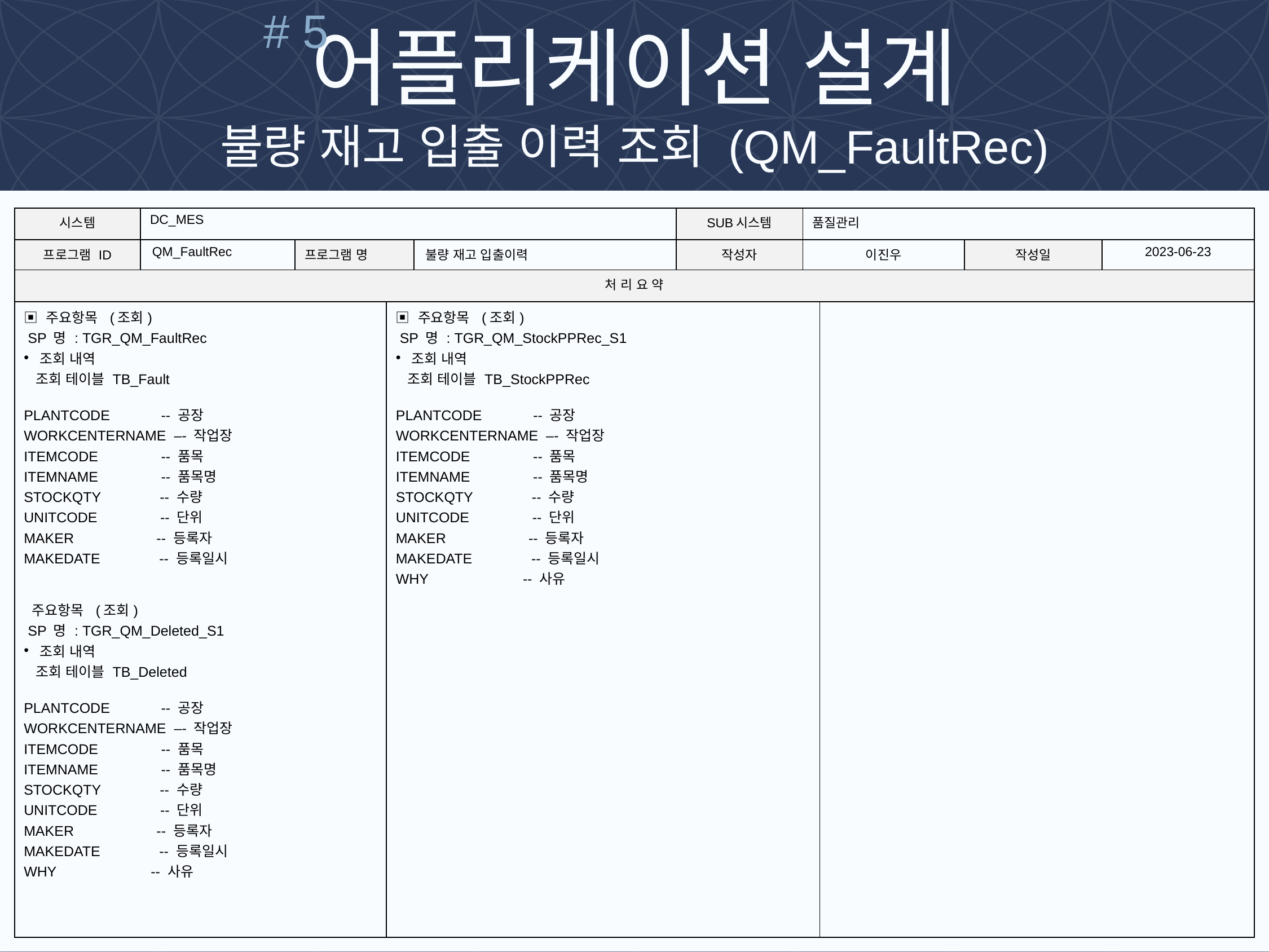

# 5
어플리케이션 설계
불량 재고 입출 이력 조회 (QM_FaultRec)

| 시스템 | DC\_MES |  |  |  | SUB시스템 | 품질관리 |  |  |  |
| --- | --- | --- | --- | --- | --- | --- | --- | --- | --- |
| 프로그램 ID | QM\_FaultRec | 프로그램 명 |  | 불량 재고 입출이력 | 작성자 | 이진우 |  | 작성일 | 2023-06-23 |
| 처 리 요 약 |  |  |  |  |  |  |  |  |  |
| ▣ 주요항목 (조회) SP 명 : TGR\_QM\_FaultRec 조회 내역 조회 테이블 TB\_Fault PLANTCODE -- 공장 WORKCENTERNAME –- 작업장 ITEMCODE -- 품목 ITEMNAME -- 품목명 STOCKQTY -- 수량 UNITCODE -- 단위 MAKER -- 등록자 MAKEDATE -- 등록일시 주요항목 (조회) SP 명 : TGR\_QM\_Deleted\_S1 조회 내역 조회 테이블 TB\_Deleted PLANTCODE -- 공장 WORKCENTERNAME –- 작업장 ITEMCODE -- 품목 ITEMNAME -- 품목명 STOCKQTY -- 수량 UNITCODE -- 단위 MAKER -- 등록자 MAKEDATE -- 등록일시 WHY -- 사유 |  |  | ▣ 주요항목 (조회) SP 명 : TGR\_QM\_StockPPRec\_S1 조회 내역 조회 테이블 TB\_StockPPRec PLANTCODE -- 공장 WORKCENTERNAME –- 작업장 ITEMCODE -- 품목 ITEMNAME -- 품목명 STOCKQTY -- 수량 UNITCODE -- 단위 MAKER -- 등록자 MAKEDATE -- 등록일시 WHY -- 사유 |  |  |  |  |  |  |